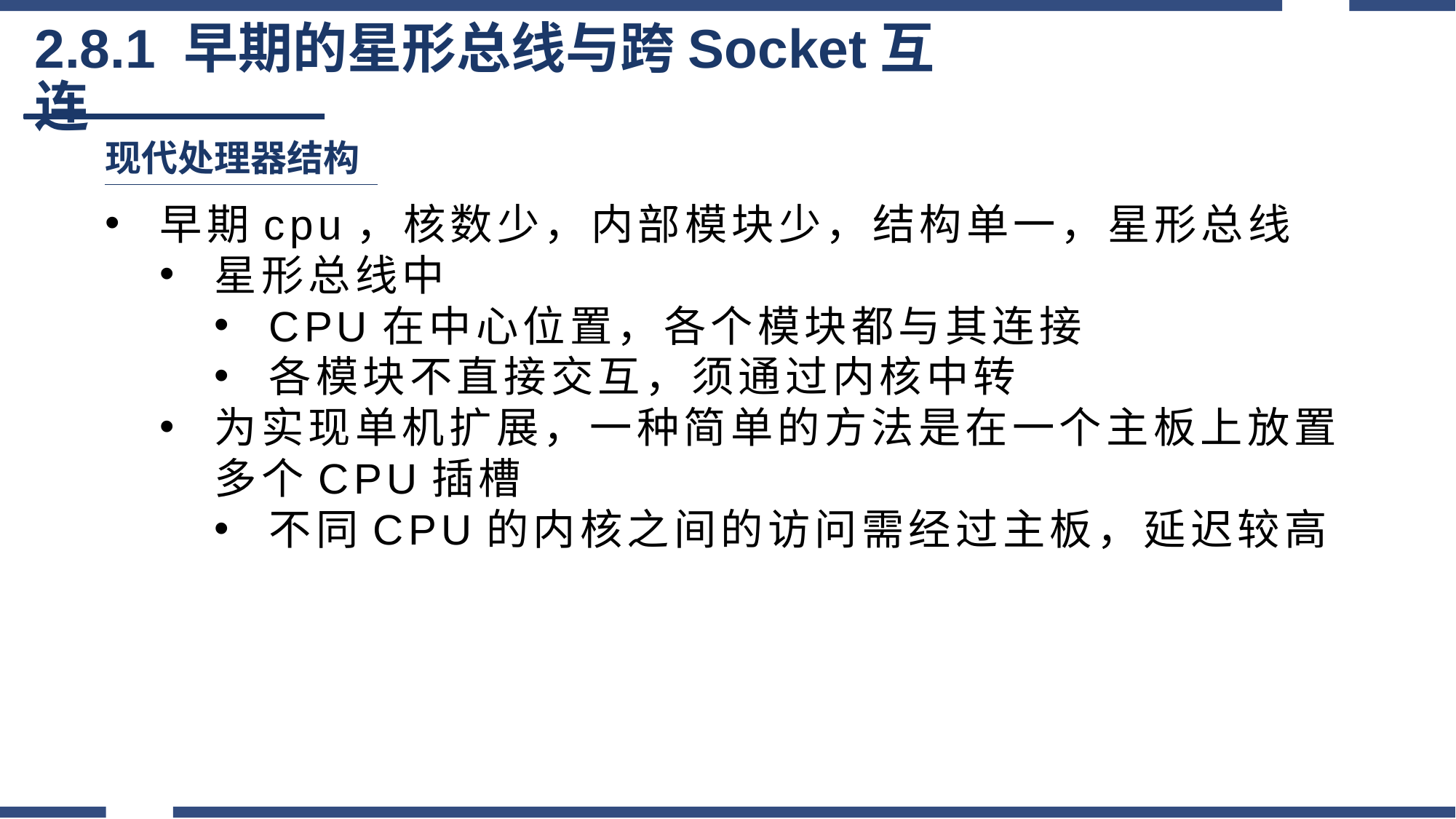

# 2.8.1 早期的星形总线与跨Socket互连
现代处理器结构
早期cpu，核数少，内部模块少，结构单一，星形总线
星形总线中
CPU在中心位置，各个模块都与其连接
各模块不直接交互，须通过内核中转
为实现单机扩展，一种简单的方法是在一个主板上放置多个CPU插槽
不同CPU的内核之间的访问需经过主板，延迟较高